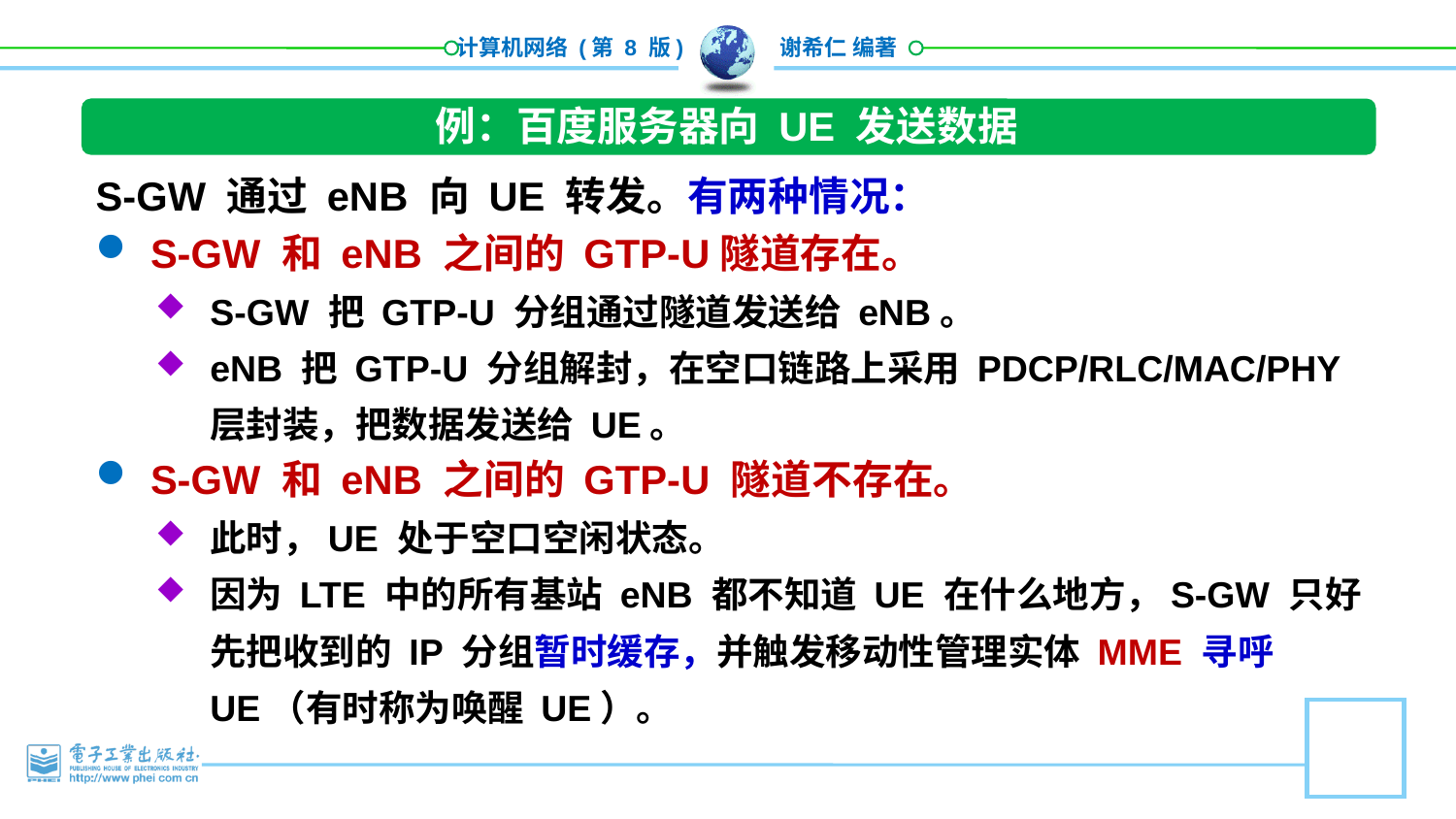

例：百度服务器向 UE 发送数据

S-GW 通过 eNB 向 UE 转发。有两种情况：
S-GW 和 eNB 之间的 GTP-U隧道存在。
S-GW 把 GTP-U 分组通过隧道发送给 eNB。
eNB 把 GTP-U 分组解封，在空口链路上采用 PDCP/RLC/MAC/PHY 层封装，把数据发送给 UE。
S-GW 和 eNB 之间的 GTP-U 隧道不存在。
此时，UE 处于空口空闲状态。
因为 LTE 中的所有基站 eNB 都不知道 UE 在什么地方，S-GW 只好先把收到的 IP 分组暂时缓存，并触发移动性管理实体 MME 寻呼 UE（有时称为唤醒 UE）。